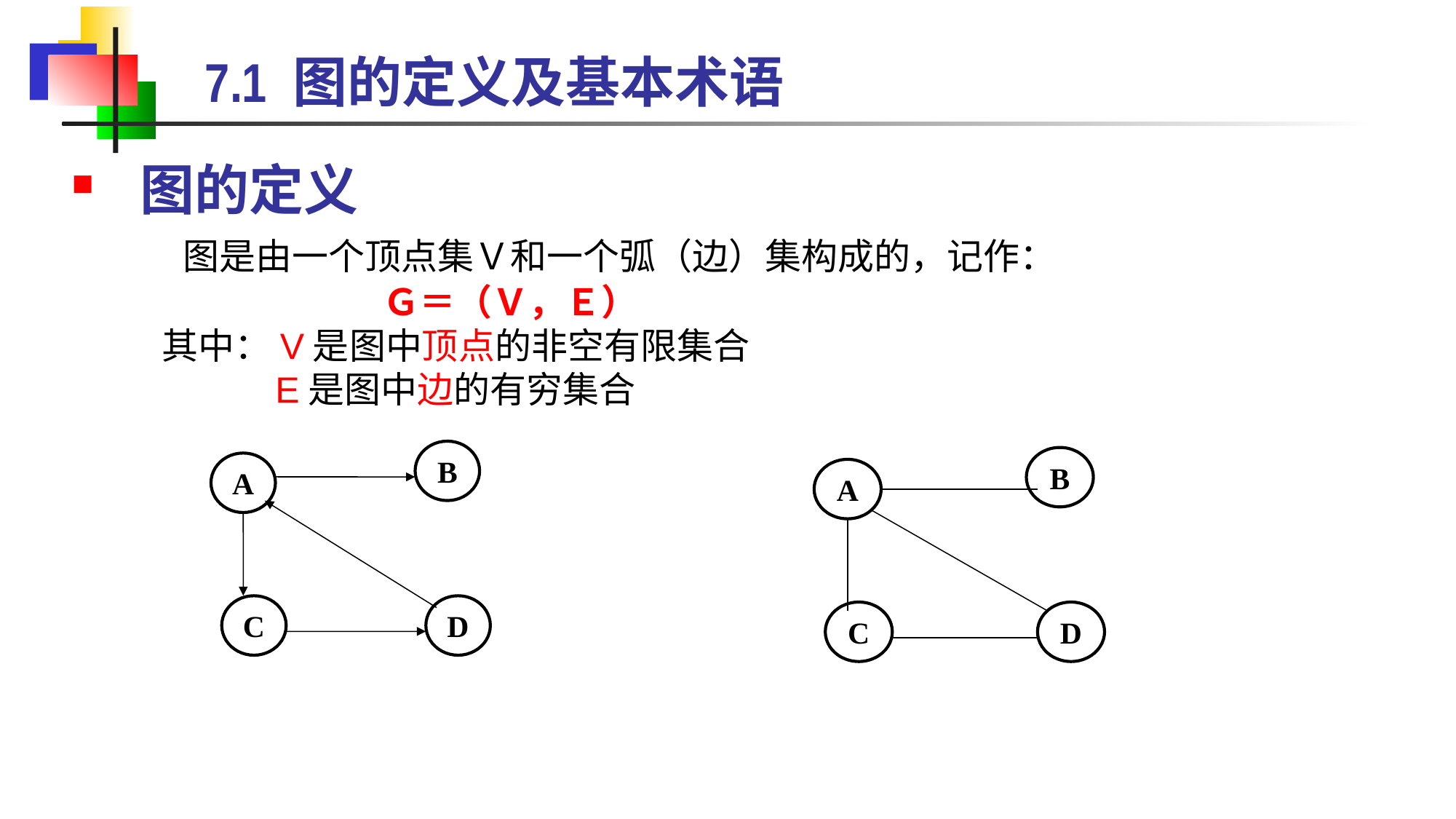

# 7.1 图的定义及基本术语
图的定义
         图是由一个顶点集Ｖ和一个弧（边）集构成的，记作：
                                     Ｇ＝（Ｖ，Ｅ）
          其中：V是图中顶点的非空有限集合
                    E是图中边的有穷集合

B
A

C
D

B
A
C
D